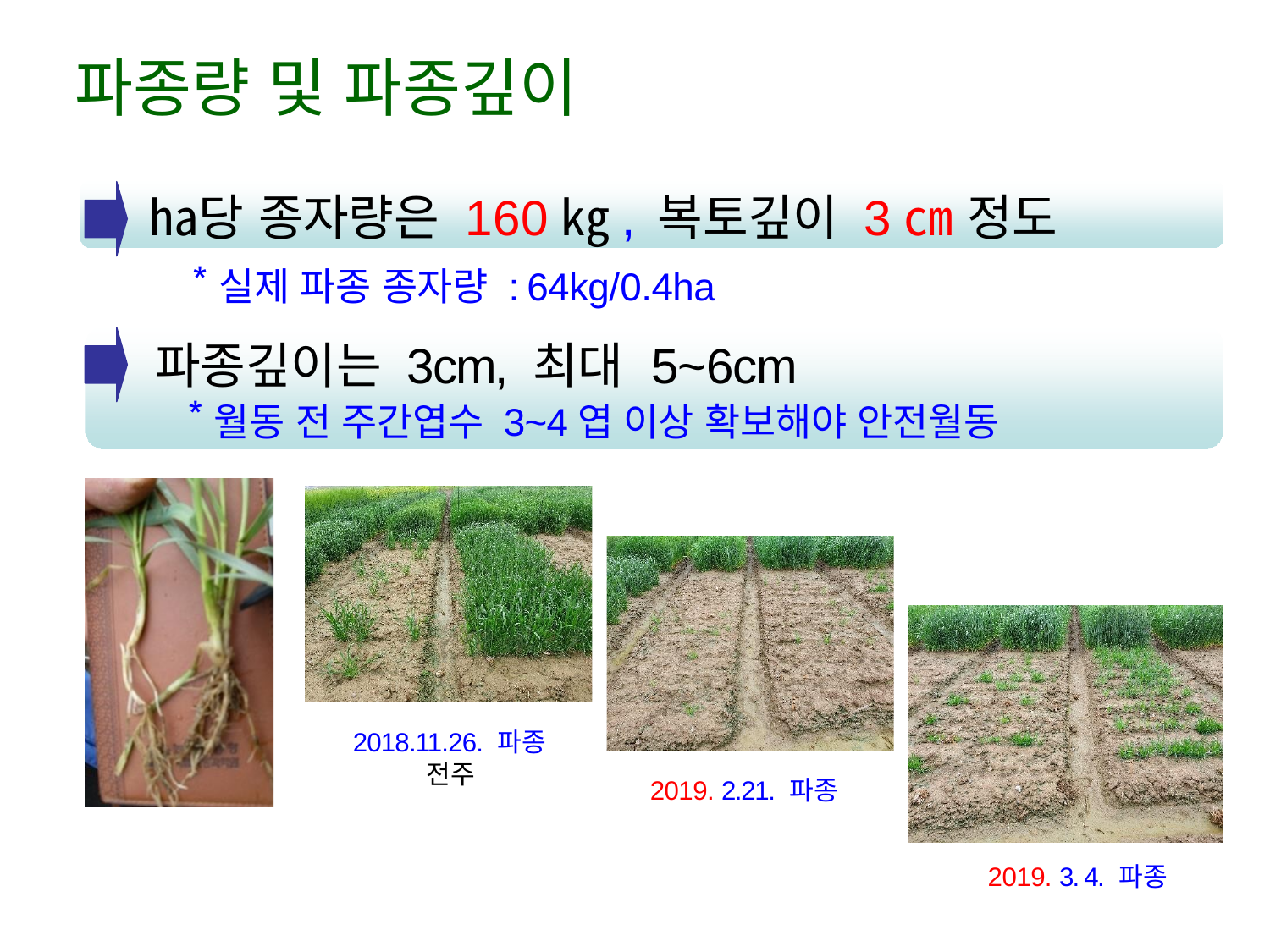

# 파종량 및 파종깊이
㏊당 종자량은 160㎏,	복토깊이 3㎝ 정도
실제 파종 종자량 : 64kg/0.4ha
파종깊이는 3cm, 최대 5~6cm
월동 전 주간엽수 3~4엽 이상 확보해야 안전월동

2018.11.26. 파종
전주
2019. 2.21. 파종
2019. 3. 4. 파종